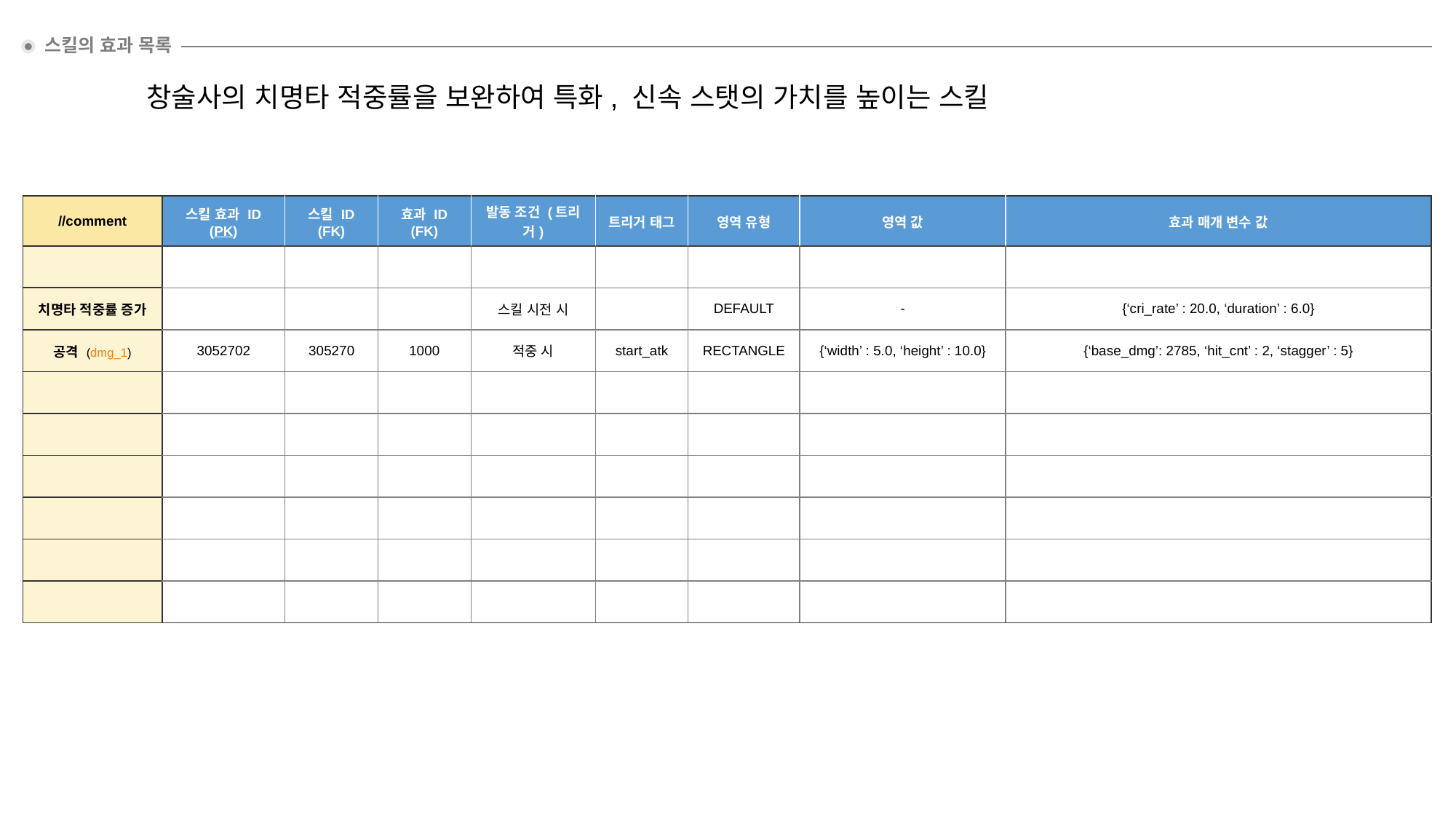

스킬의 효과 목록

창술사의 치명타 적중률을 보완하여 특화, 신속 스탯의 가치를 높이는 스킬
| //comment | 스킬 효과 ID (PK) | 스킬 ID (FK) | 효과 ID (FK) | 발동 조건 (트리거) | 트리거 태그 | 영역 유형 | 영역 값 | 효과 매개 변수 값 |
| --- | --- | --- | --- | --- | --- | --- | --- | --- |
|  |  |  |  |  |  |  |  |  |
| 치명타 적중률 증가 |  |  |  | 스킬 시전 시 |  | DEFAULT | - | {‘cri\_rate’ : 20.0, ‘duration’ : 6.0} |
| 공격 (dmg\_1) | 3052702 | 305270 | 1000 | 적중 시 | start\_atk | RECTANGLE | {‘width’ : 5.0, ‘height’ : 10.0} | {‘base\_dmg’: 2785, ‘hit\_cnt’ : 2, ‘stagger’ : 5} |
|  |  |  |  |  |  |  |  |  |
|  |  |  |  |  |  |  |  |  |
|  |  |  |  |  |  |  |  |  |
|  |  |  |  |  |  |  |  |  |
|  |  |  |  |  |  |  |  |  |
|  |  |  |  |  |  |  |  |  |